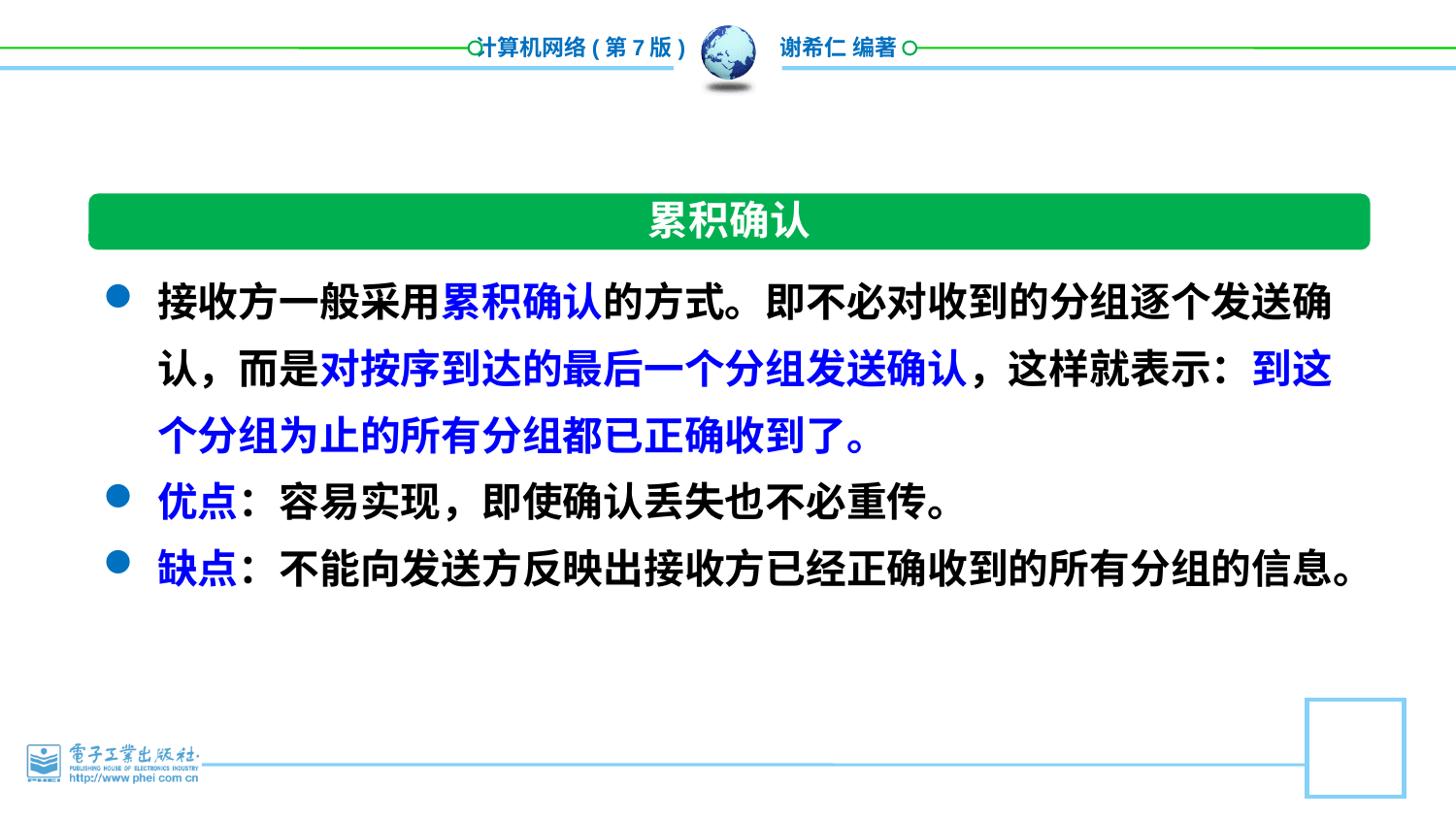

累积确认

接收方一般采用累积确认的方式。即不必对收到的分组逐个发送确认，而是对按序到达的最后一个分组发送确认，这样就表示：到这个分组为止的所有分组都已正确收到了。
优点：容易实现，即使确认丢失也不必重传。
缺点：不能向发送方反映出接收方已经正确收到的所有分组的信息。